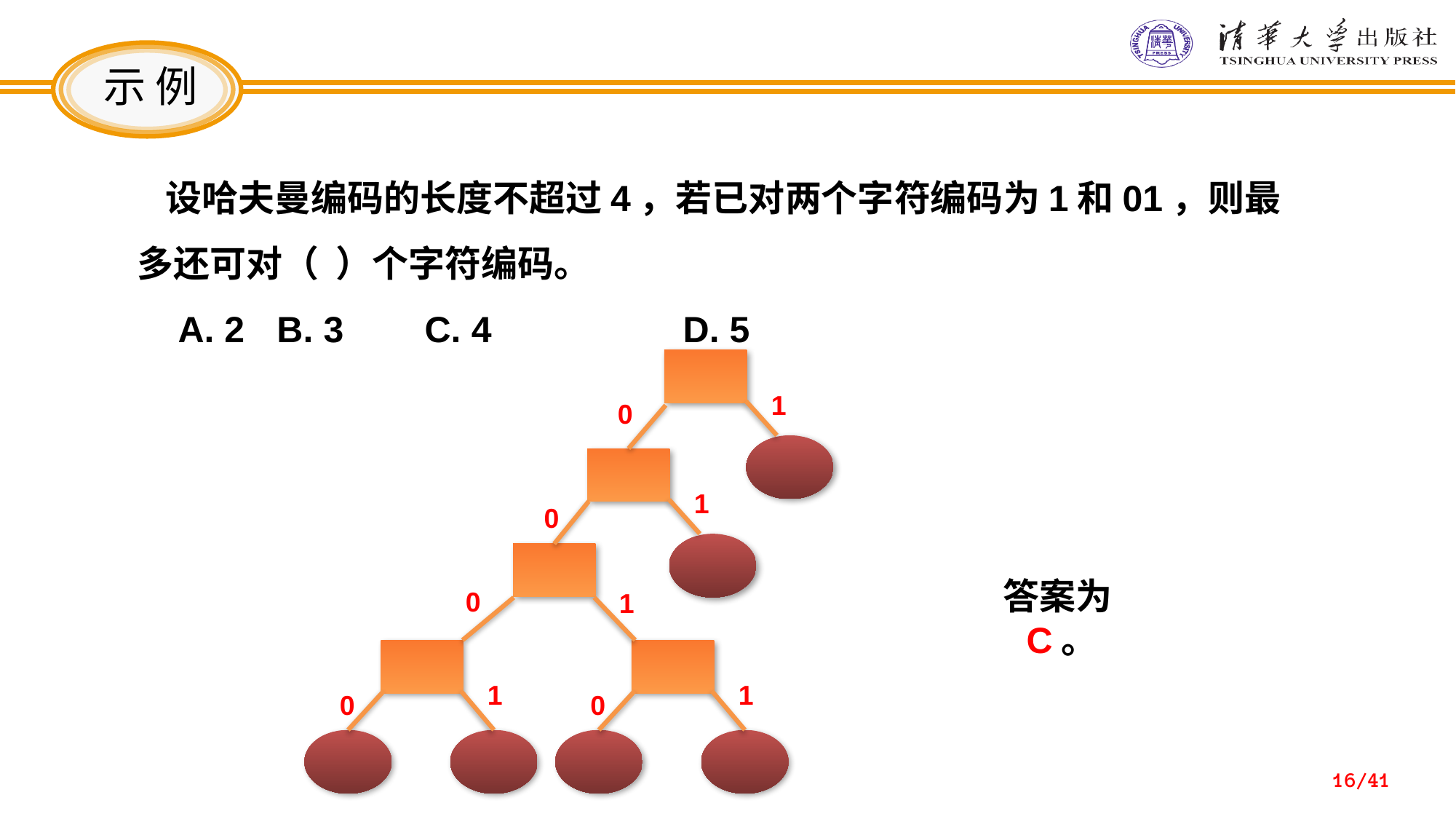

示 例
   设哈夫曼编码的长度不超过4，若已对两个字符编码为1和01，则最多还可对（  ）个字符编码。
    A. 2	   B. 3        C. 4		D. 5

1
0

1
0

0
1

1
1
0
0

答案为C。